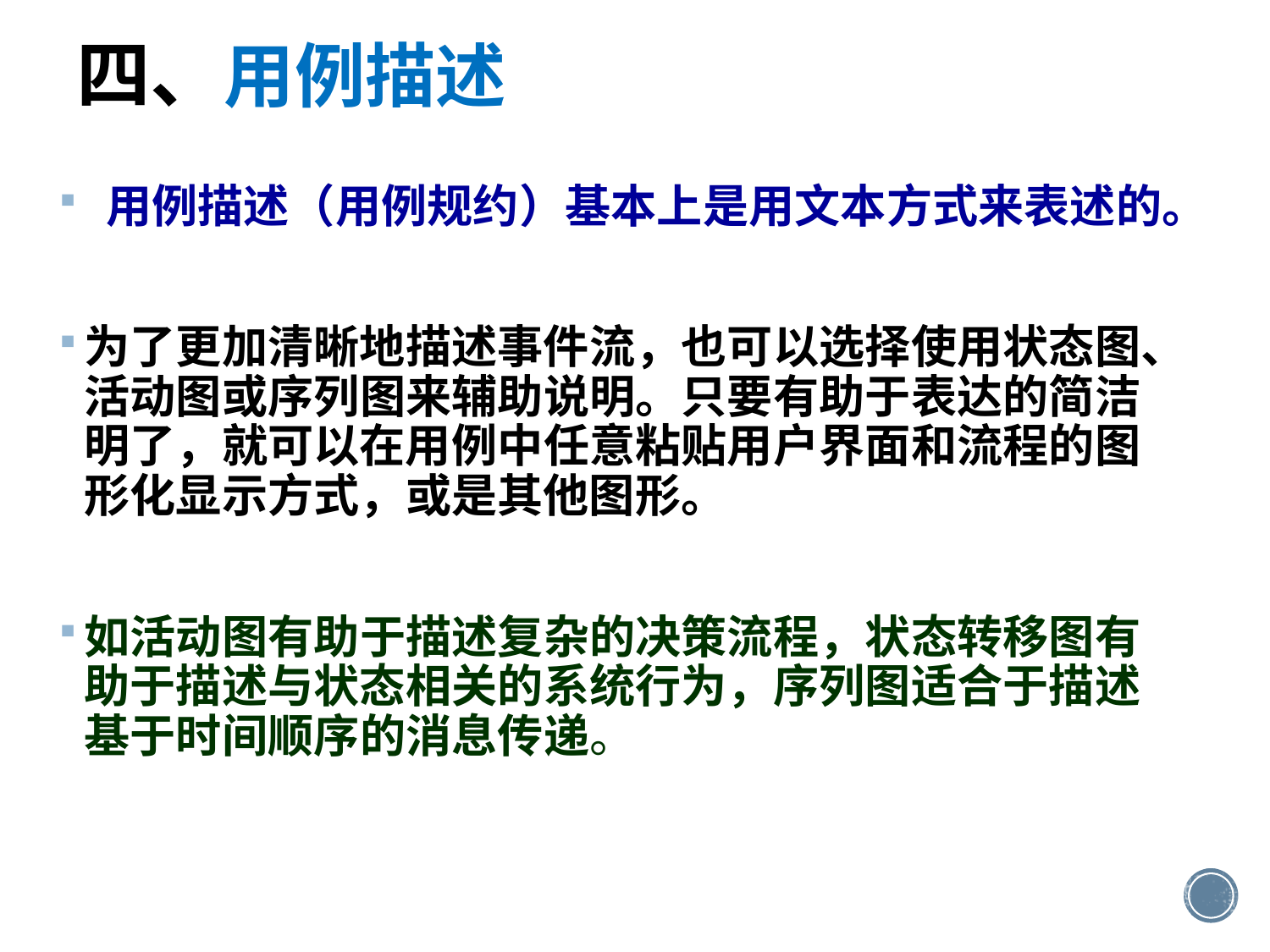

四、用例描述
 用例描述（用例规约）基本上是用文本方式来表述的。

为了更加清晰地描述事件流，也可以选择使用状态图、活动图或序列图来辅助说明。只要有助于表达的简洁明了，就可以在用例中任意粘贴用户界面和流程的图形化显示方式，或是其他图形。

如活动图有助于描述复杂的决策流程，状态转移图有助于描述与状态相关的系统行为，序列图适合于描述基于时间顺序的消息传递。